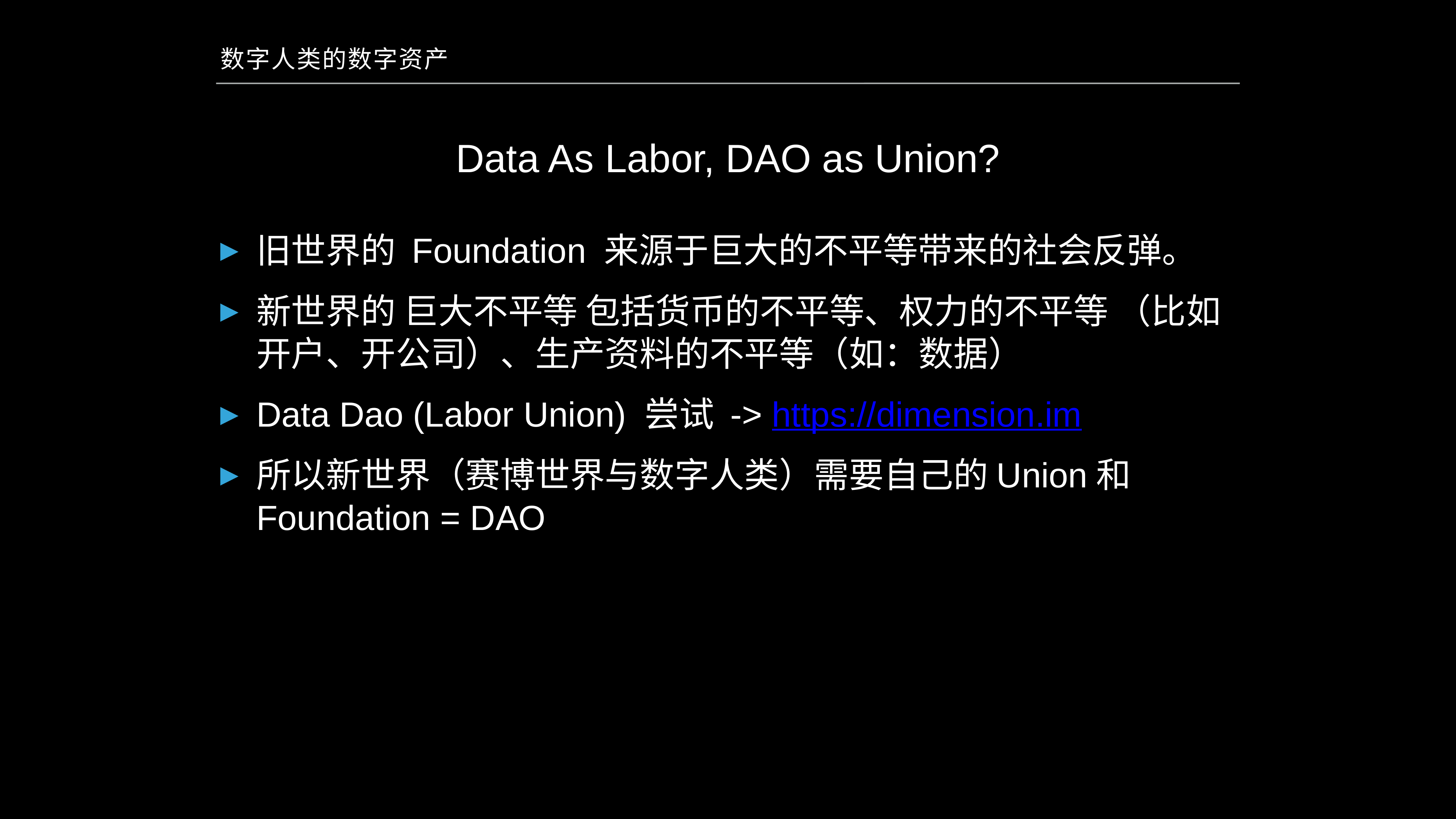

数字人类的数字资产
# Data As Labor, DAO as Union?
旧世界的 Foundation 来源于巨大的不平等带来的社会反弹。
新世界的 巨大不平等 包括货币的不平等、权力的不平等 （比如开户、开公司）、生产资料的不平等（如：数据）
Data Dao (Labor Union) 尝试 -> https://dimension.im
所以新世界（赛博世界与数字人类）需要自己的Union和Foundation = DAO